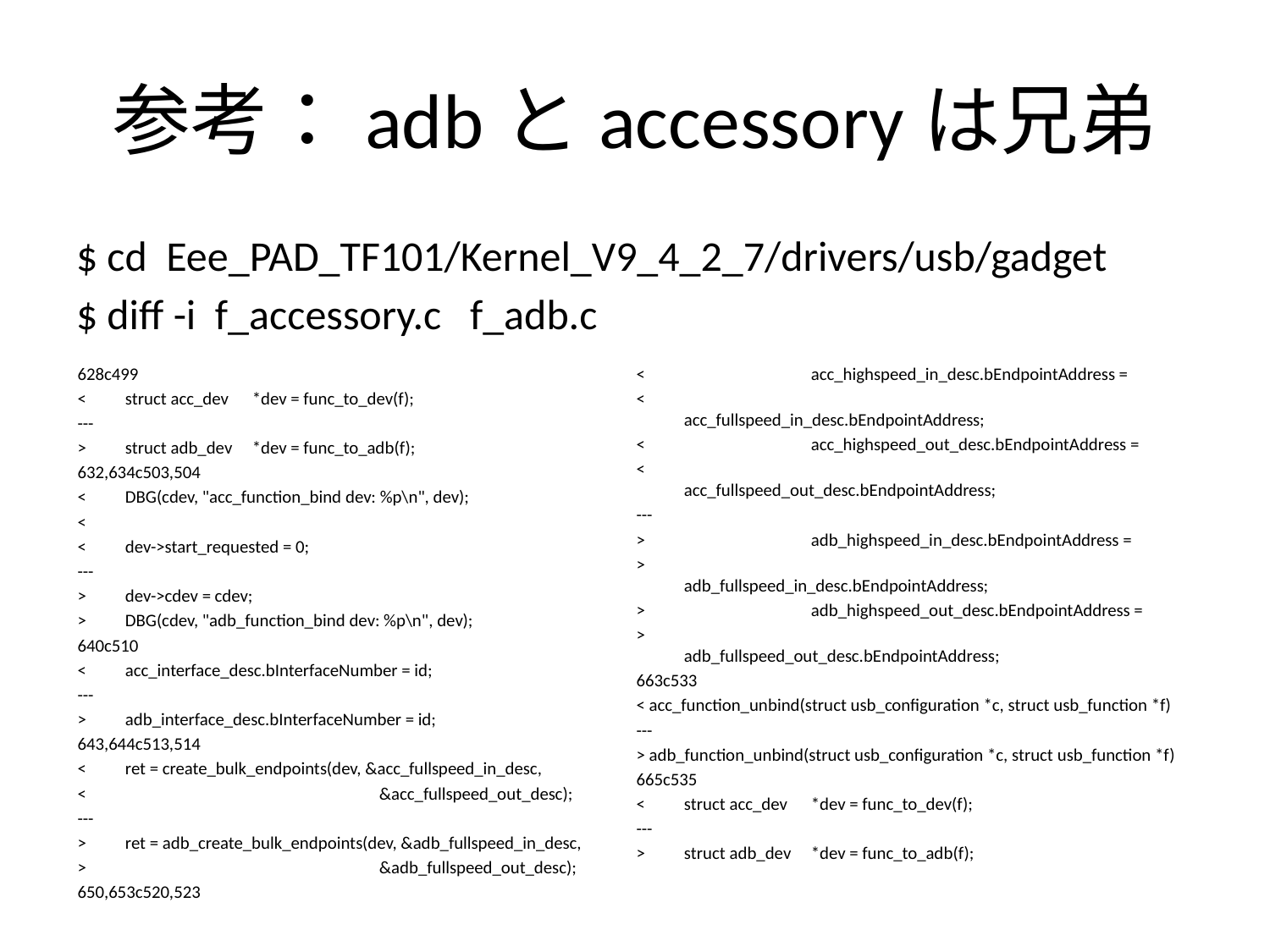

# 参考：adbとaccessoryは兄弟
$ cd  Eee_PAD_TF101/Kernel_V9_4_2_7/drivers/usb/gadget
$ diff -i  f_accessory.c   f_adb.c
628c499
< 	struct acc_dev	*dev = func_to_dev(f);
---
> 	struct adb_dev	*dev = func_to_adb(f);
632,634c503,504
< 	DBG(cdev, "acc_function_bind dev: %p\n", dev);
<
< 	dev->start_requested = 0;
---
> 	dev->cdev = cdev;
> 	DBG(cdev, "adb_function_bind dev: %p\n", dev);
640c510
< 	acc_interface_desc.bInterfaceNumber = id;
---
> 	adb_interface_desc.bInterfaceNumber = id;
643,644c513,514
< 	ret = create_bulk_endpoints(dev, &acc_fullspeed_in_desc,
< 			&acc_fullspeed_out_desc);
---
> 	ret = adb_create_bulk_endpoints(dev, &adb_fullspeed_in_desc,
> 			&adb_fullspeed_out_desc);
650,653c520,523
< 		acc_highspeed_in_desc.bEndpointAddress =
< 			acc_fullspeed_in_desc.bEndpointAddress;
< 		acc_highspeed_out_desc.bEndpointAddress =
< 			acc_fullspeed_out_desc.bEndpointAddress;
---
> 		adb_highspeed_in_desc.bEndpointAddress =
> 			adb_fullspeed_in_desc.bEndpointAddress;
> 		adb_highspeed_out_desc.bEndpointAddress =
> 			adb_fullspeed_out_desc.bEndpointAddress;
663c533
< acc_function_unbind(struct usb_configuration *c, struct usb_function *f)
---
> adb_function_unbind(struct usb_configuration *c, struct usb_function *f)
665c535
< 	struct acc_dev	*dev = func_to_dev(f);
---
> 	struct adb_dev	*dev = func_to_adb(f);